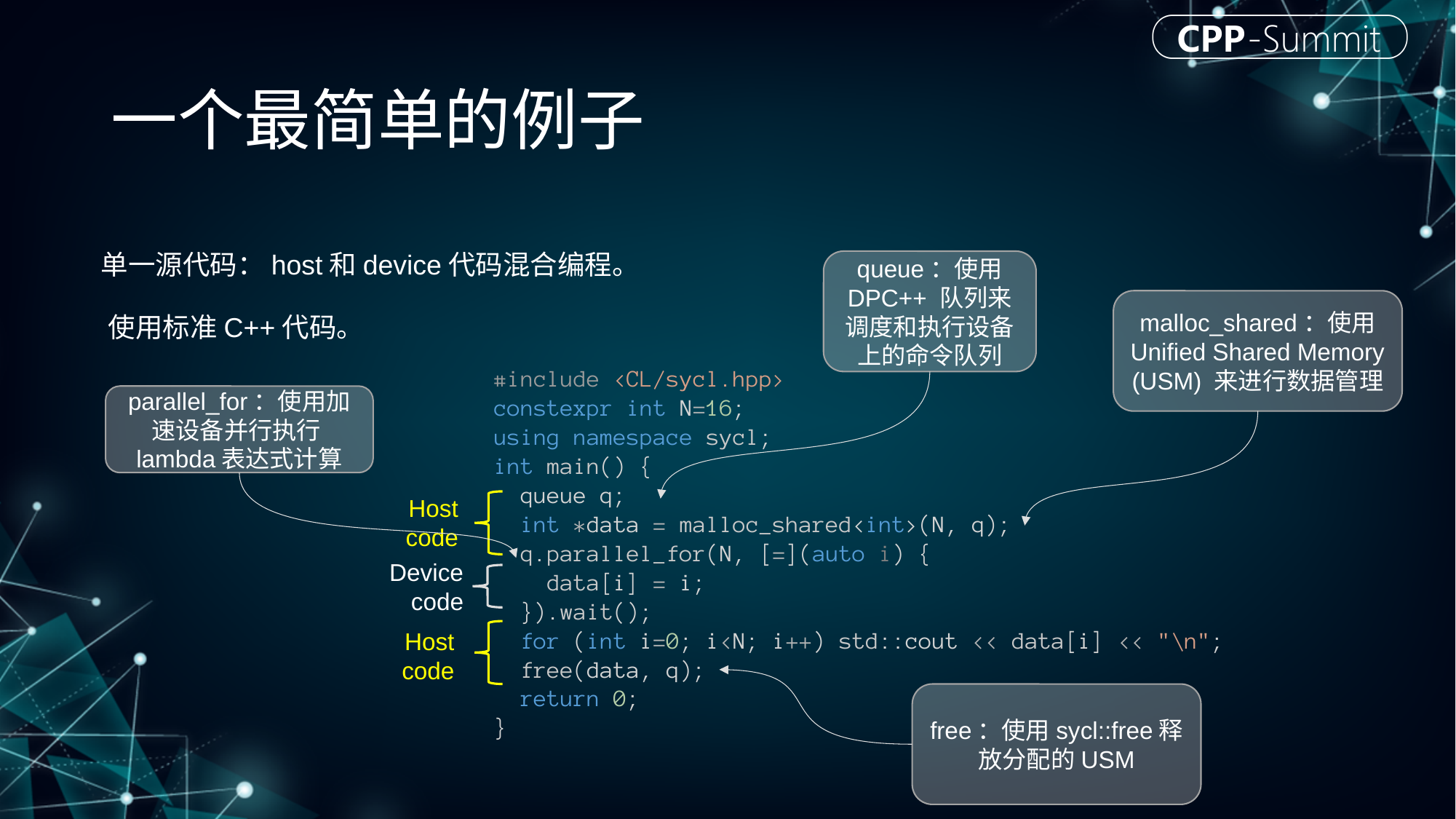

# 一个最简单的例子
单一源代码：host和device代码混合编程。
queue：使用 DPC++ 队列来调度和执行设备上的命令队列
malloc_shared：使用 Unified Shared Memory (USM) 来进行数据管理
使用标准C++代码。
#include <CL/sycl.hpp>
constexpr int N=16;
using namespace sycl;
int main() {
  queue q;
  int *data = malloc_shared<int>(N, q);
  q.parallel_for(N, [=](auto i) {
    data[i] = i;
  }).wait();
  for (int i=0; i<N; i++) std::cout << data[i] << "\n";
  free(data, q);
  return 0;
}
Host
code

Device
code

Host
code

parallel_for：使用加速设备并行执行lambda表达式计算
free：使用sycl::free释放分配的USM